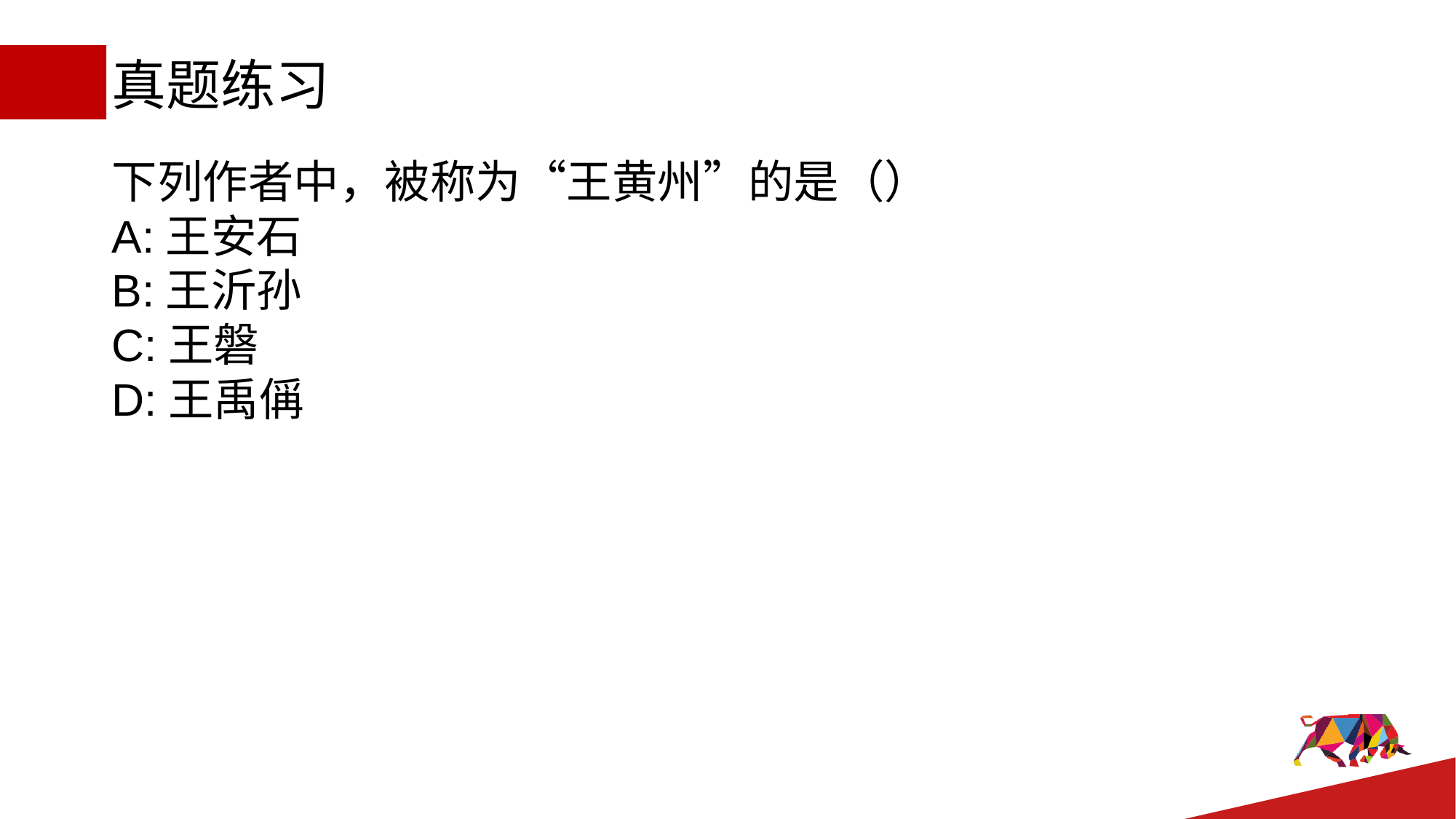

# 真题练习
下列作者中，被称为“王黄州”的是（）
A:王安石
B:王沂孙
C:王磐
D:王禹偁